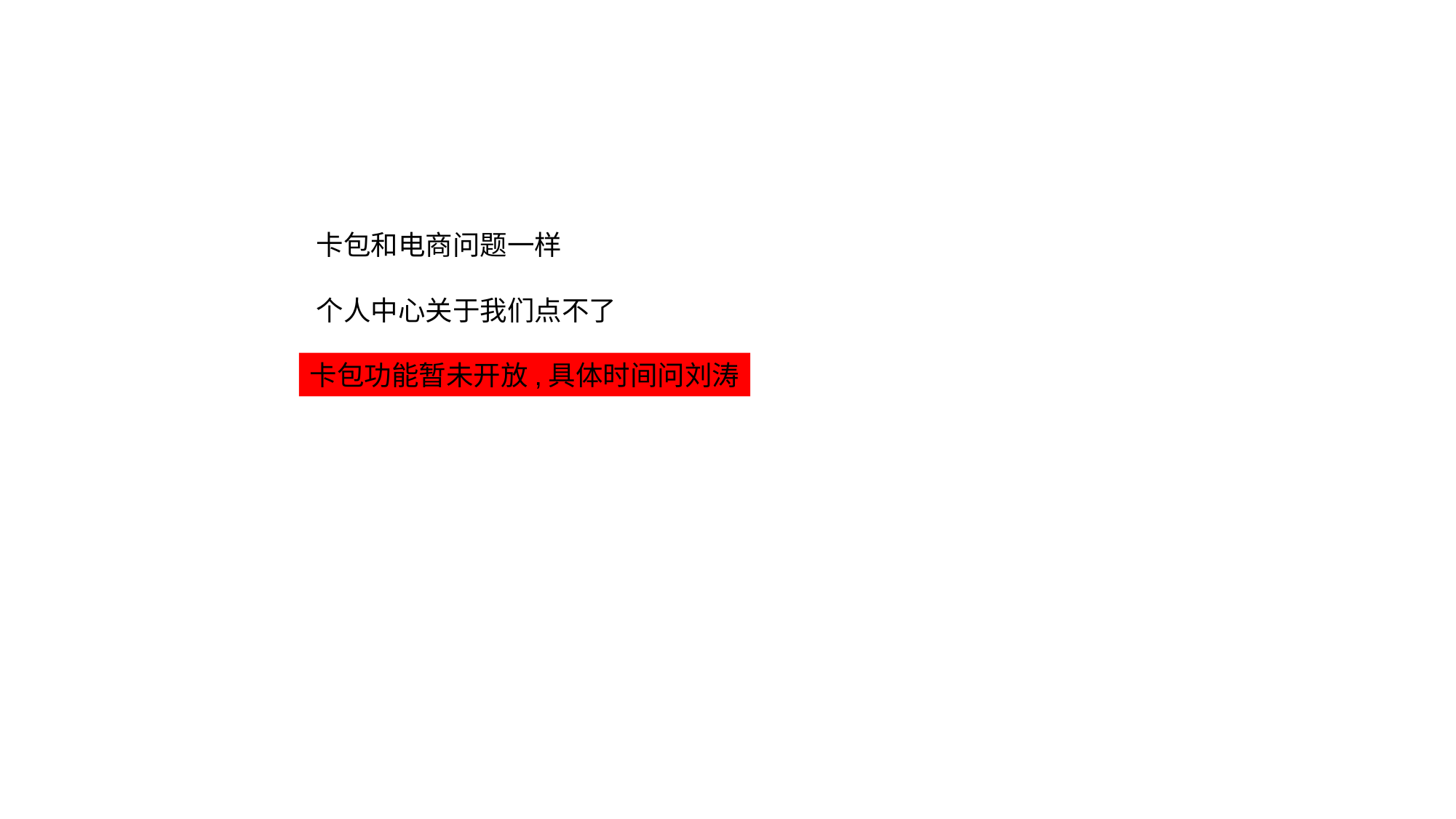

卡包和电商问题一样

个人中心关于我们点不了
卡包功能暂未开放,具体时间问刘涛